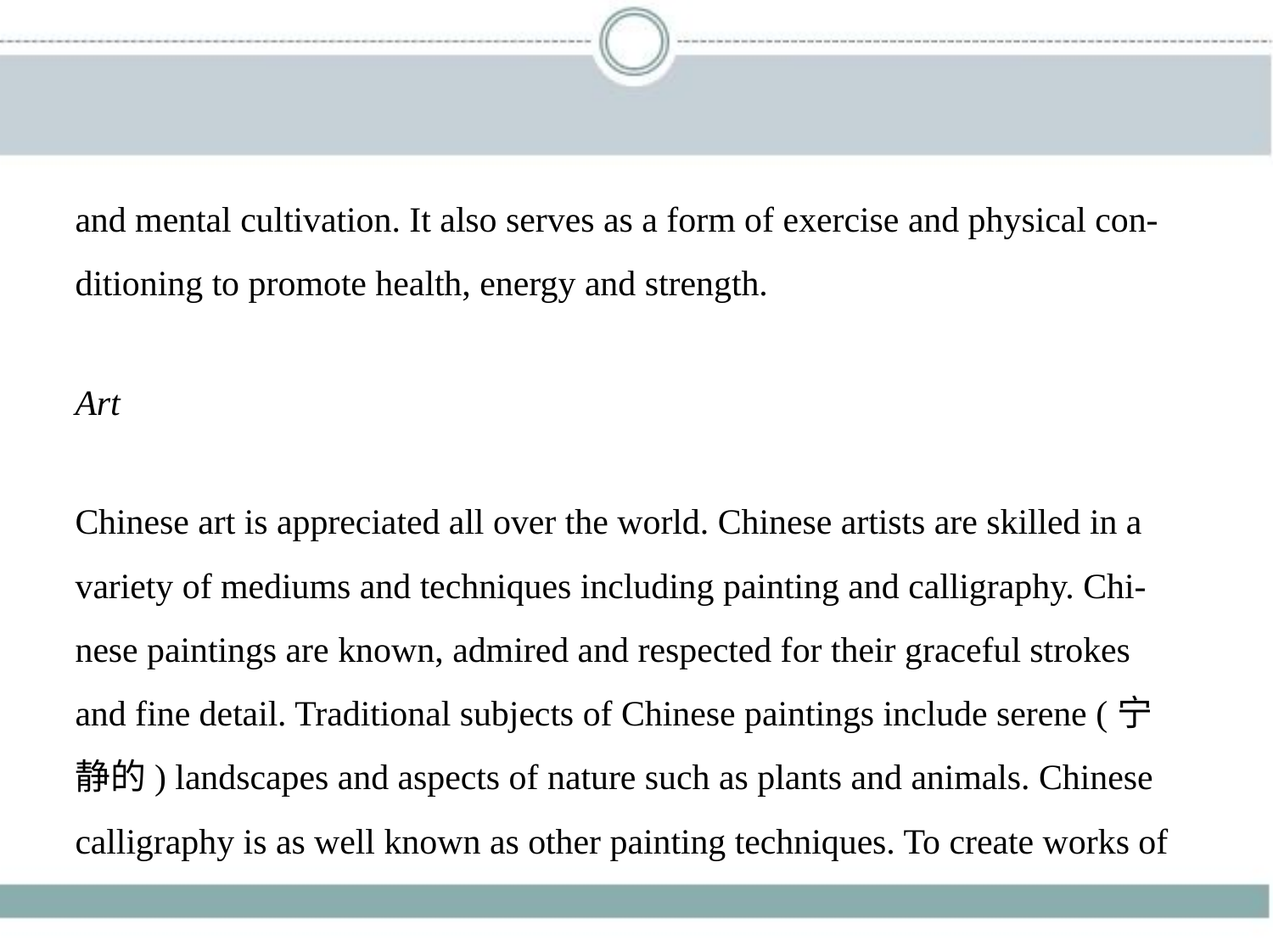

and mental cultivation. It also serves as a form of exercise and physical con-
ditioning to promote health, energy and strength.
Art
Chinese art is appreciated all over the world. Chinese artists are skilled in a
variety of mediums and techniques including painting and calligraphy. Chi-
nese paintings are known, admired and respected for their graceful strokes
and fine detail. Traditional subjects of Chinese paintings include serene (宁
静的) landscapes and aspects of nature such as plants and animals. Chinese
calligraphy is as well known as other painting techniques. To create works of